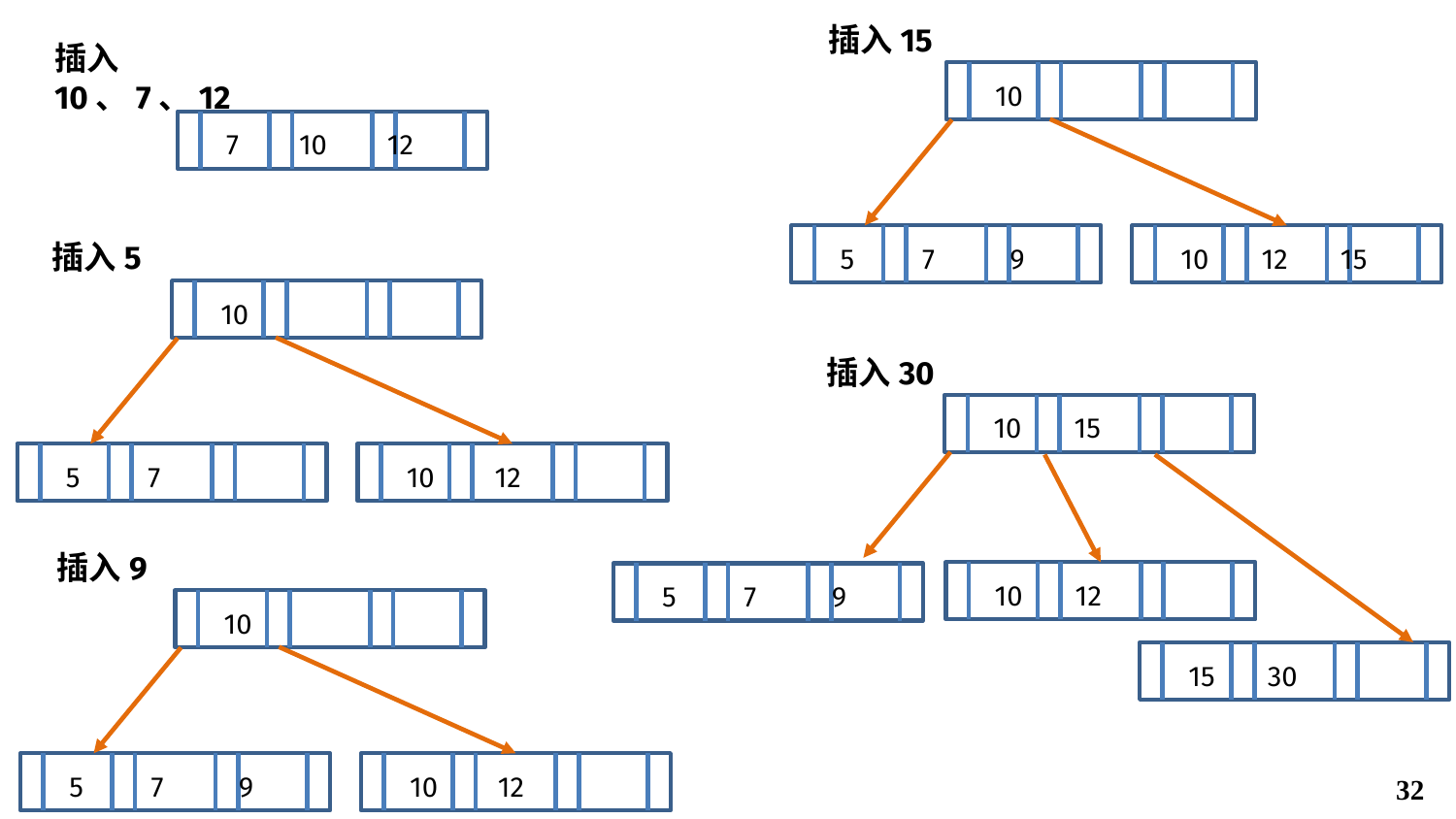

插入15
插入10、7、12

10

7        10        12

5         7          9

10       12       15
插入5

10
插入30

10       15

5         7

10        12
插入9

10       12

5         7          9

10

15       30

5         7          9

10        12